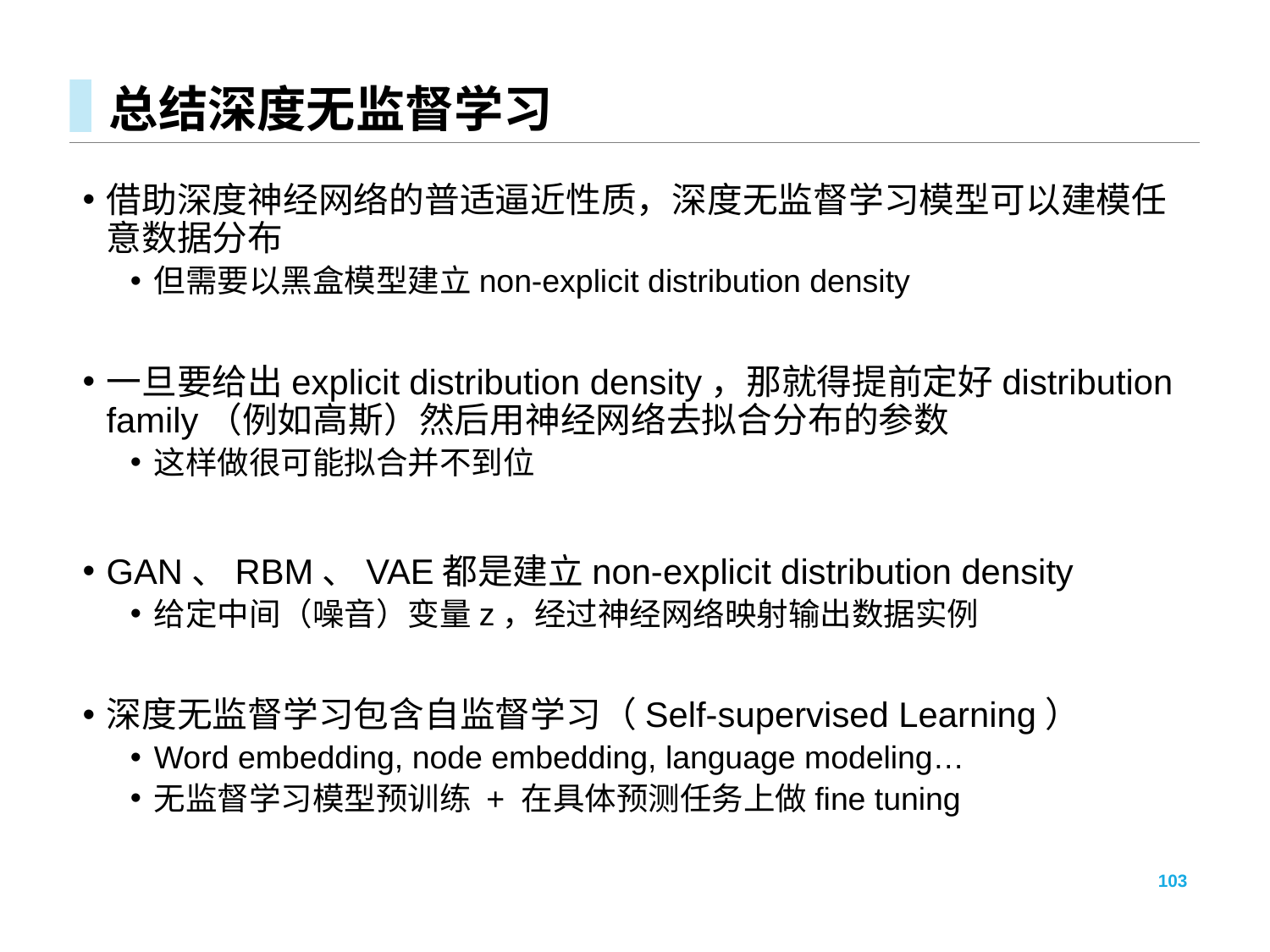

# 总结深度无监督学习
借助深度神经网络的普适逼近性质，深度无监督学习模型可以建模任意数据分布
但需要以黑盒模型建立non-explicit distribution density

一旦要给出explicit distribution density，那就得提前定好distribution family（例如高斯）然后用神经网络去拟合分布的参数
这样做很可能拟合并不到位

GAN、RBM、VAE都是建立non-explicit distribution density
给定中间（噪音）变量z，经过神经网络映射输出数据实例

深度无监督学习包含自监督学习（Self-supervised Learning）
Word embedding, node embedding, language modeling…
无监督学习模型预训练 + 在具体预测任务上做fine tuning
103